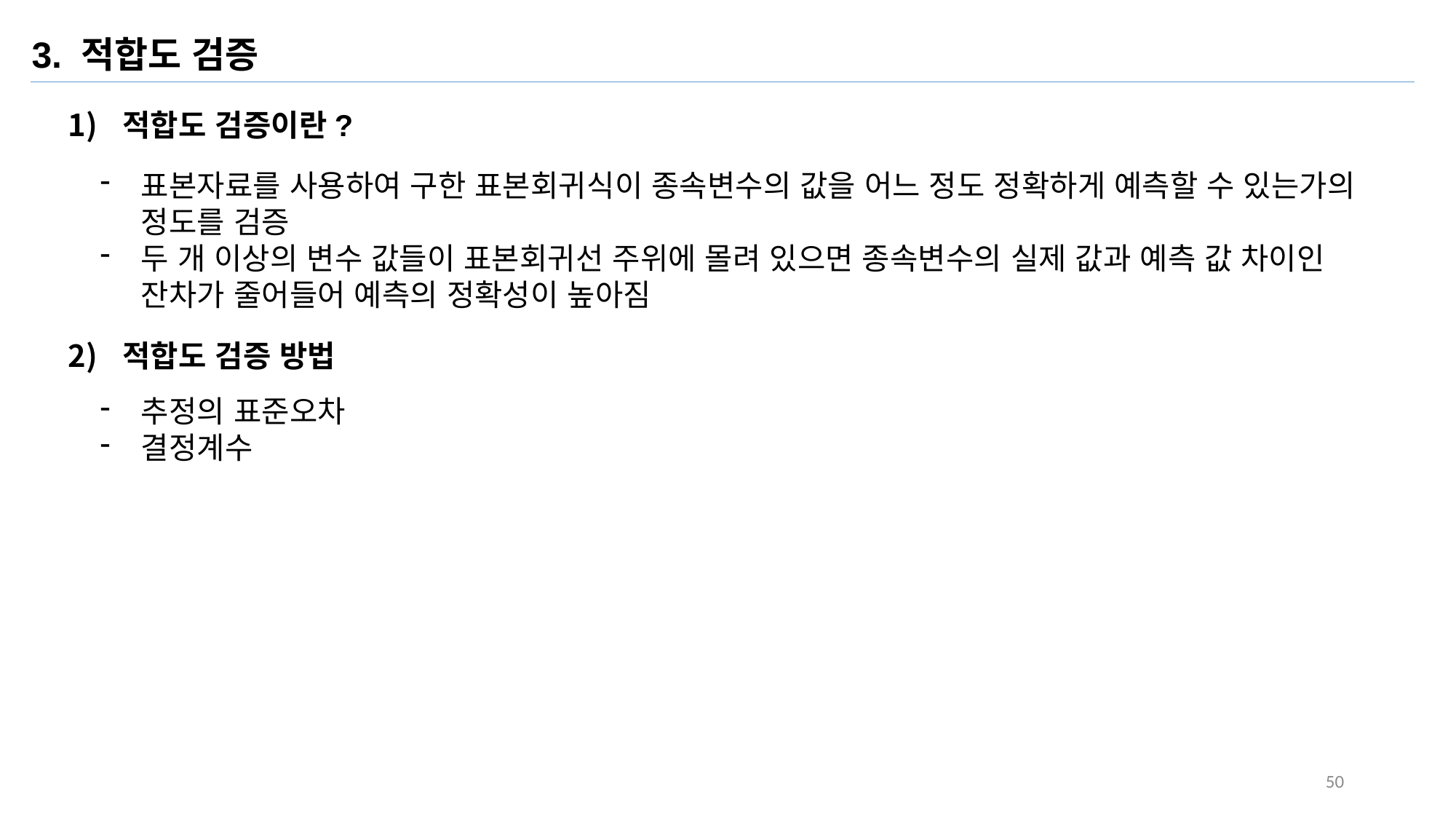

3. 적합도 검증
적합도 검증이란?
표본자료를 사용하여 구한 표본회귀식이 종속변수의 값을 어느 정도 정확하게 예측할 수 있는가의 정도를 검증
두 개 이상의 변수 값들이 표본회귀선 주위에 몰려 있으면 종속변수의 실제 값과 예측 값 차이인 잔차가 줄어들어 예측의 정확성이 높아짐

적합도 검증 방법
추정의 표준오차
결정계수
50